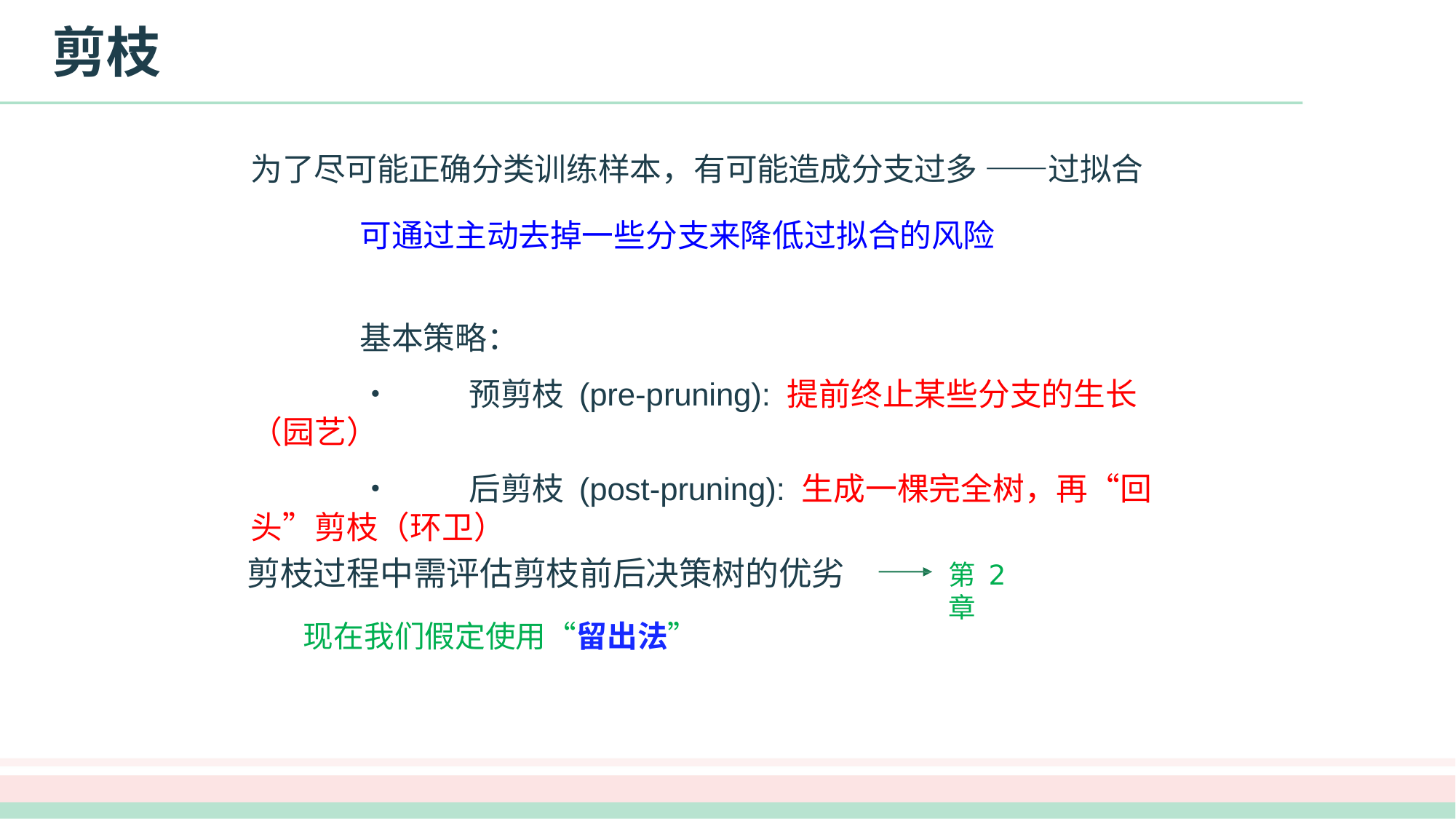

# 剪枝

为了尽可能正确分类训练样本，有可能造成分支过多 ——过拟合
可通过主动去掉一些分支来降低过拟合的风险

基本策略：
•	预剪枝 (pre-pruning): 提前终止某些分支的生长（园艺）
•	后剪枝 (post-pruning): 生成一棵完全树，再“回头”剪枝（环卫）
剪枝过程中需评估剪枝前后决策树的优劣
现在我们假定使用“留出法”
第 2 章